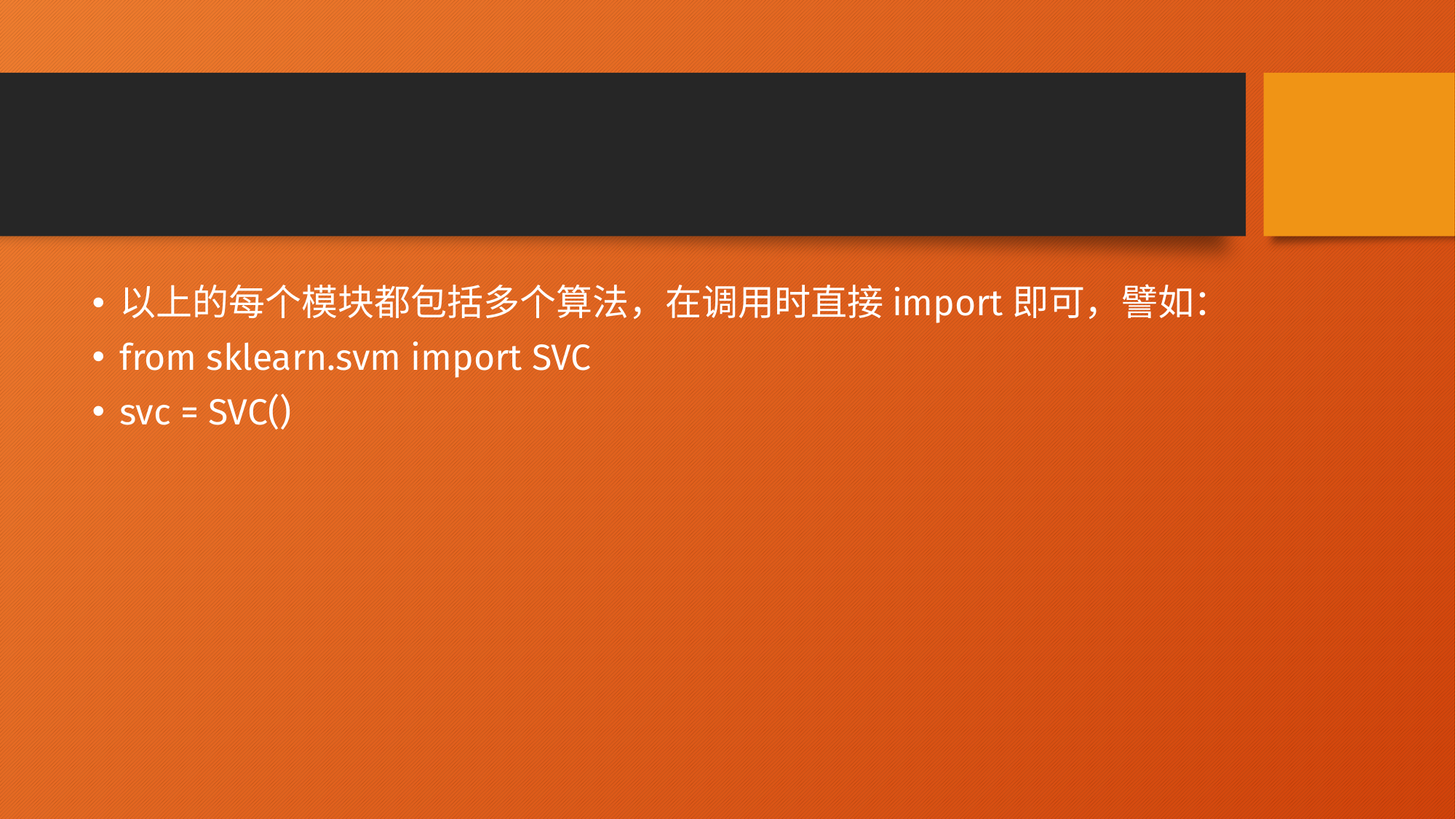

#
以上的每个模块都包括多个算法，在调用时直接import即可，譬如：
from sklearn.svm import SVC
svc = SVC()